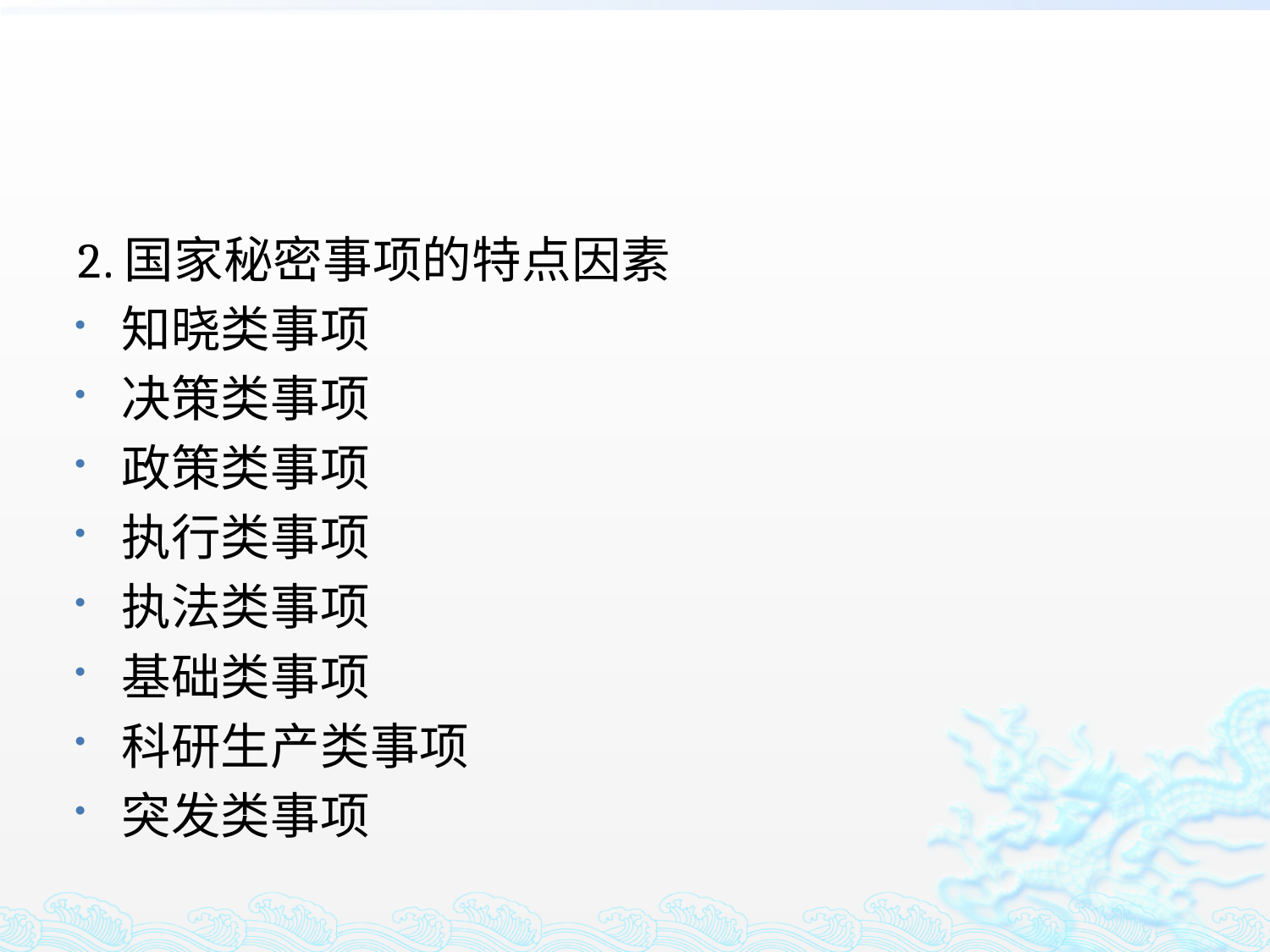

#
2.国家秘密事项的特点因素
知晓类事项
决策类事项
政策类事项
执行类事项
执法类事项
基础类事项
科研生产类事项
突发类事项